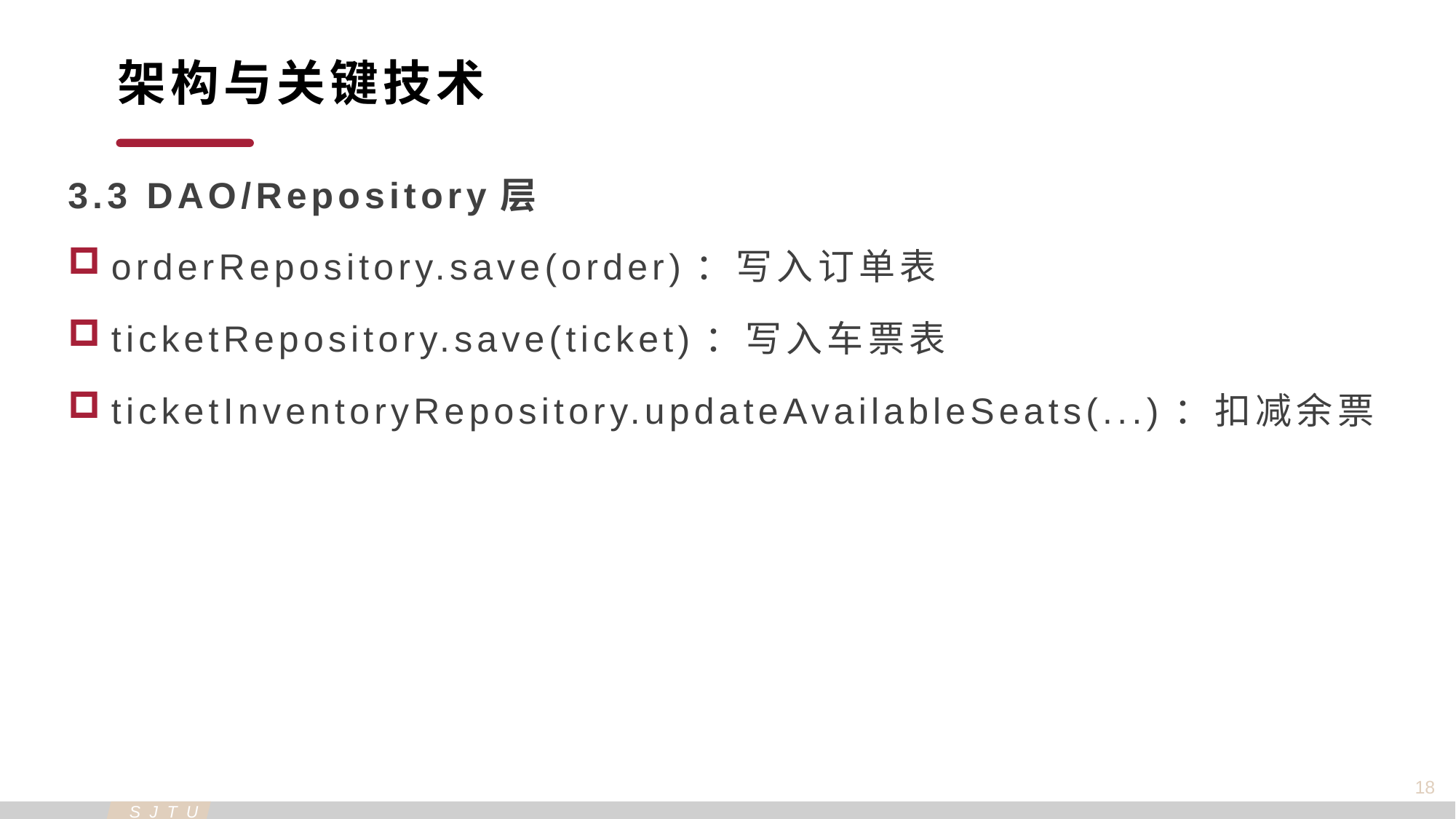

架构与关键技术
3.3 DAO/Repository层
orderRepository.save(order)：写入订单表
ticketRepository.save(ticket)：写入车票表
ticketInventoryRepository.updateAvailableSeats(...)：扣减余票

18